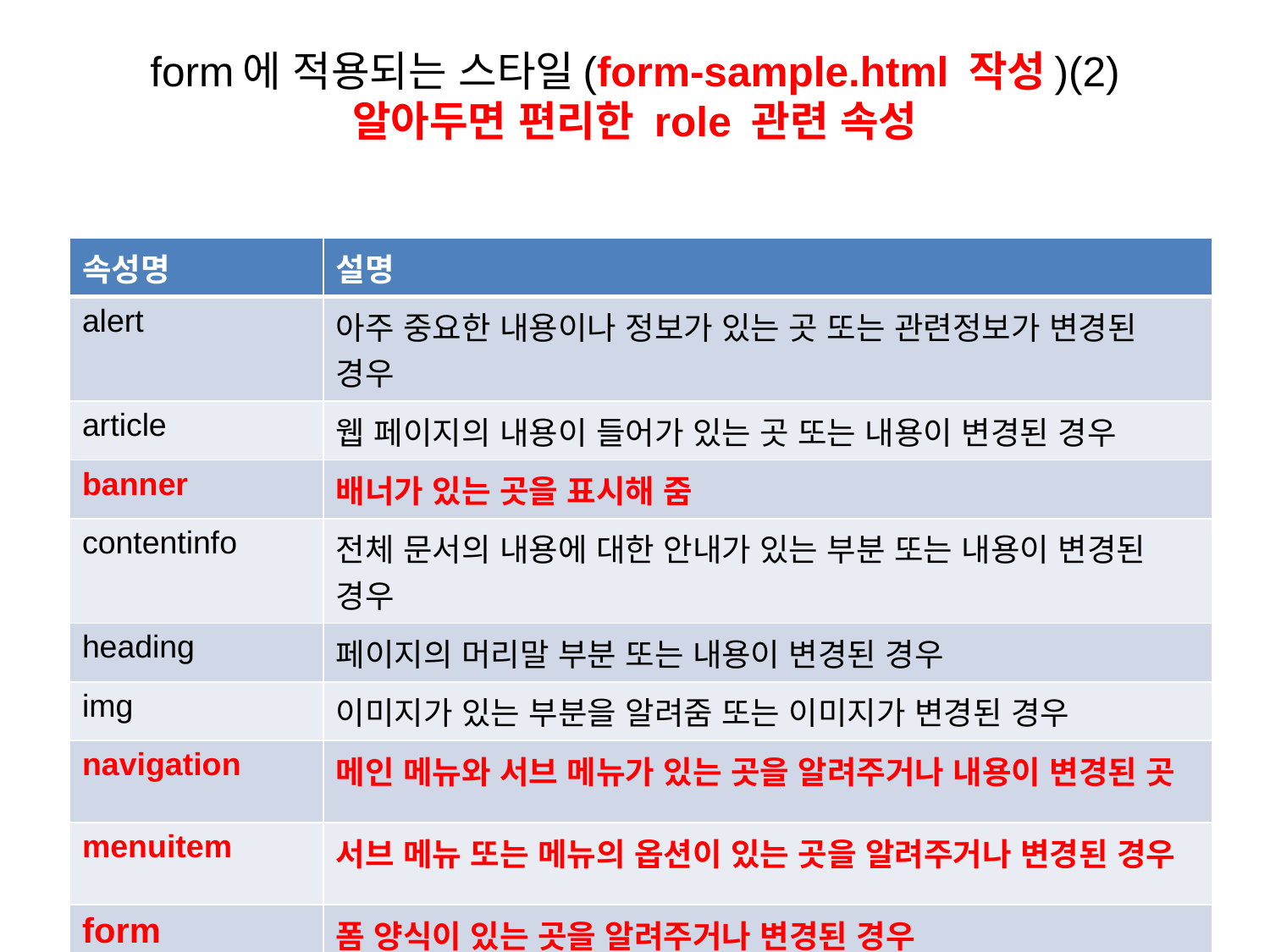

# form에 적용되는 스타일(form-sample.html 작성)(2) 알아두면 편리한 role 관련 속성
| 속성명 | 설명 |
| --- | --- |
| alert | 아주 중요한 내용이나 정보가 있는 곳 또는 관련정보가 변경된 경우 |
| article | 웹 페이지의 내용이 들어가 있는 곳 또는 내용이 변경된 경우 |
| banner | 배너가 있는 곳을 표시해 줌 |
| contentinfo | 전체 문서의 내용에 대한 안내가 있는 부분 또는 내용이 변경된 경우 |
| heading | 페이지의 머리말 부분 또는 내용이 변경된 경우 |
| img | 이미지가 있는 부분을 알려줌 또는 이미지가 변경된 경우 |
| navigation | 메인 메뉴와 서브 메뉴가 있는 곳을 알려주거나 내용이 변경된 곳 |
| menuitem | 서브 메뉴 또는 메뉴의 옵션이 있는 곳을 알려주거나 변경된 경우 |
| form | 폼 양식이 있는 곳을 알려주거나 변경된 경우 |